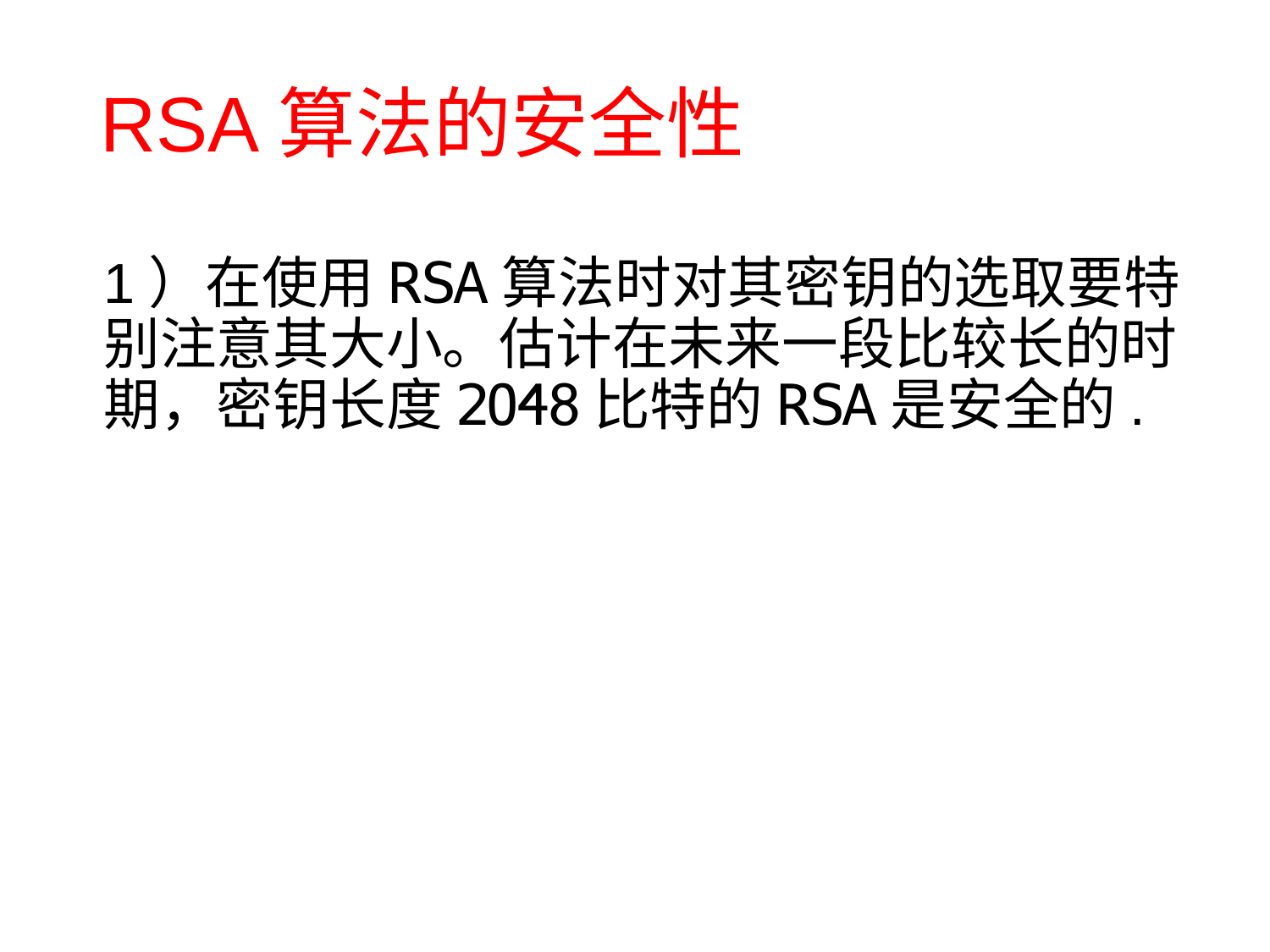

RSA算法的安全性
1）在使用RSA算法时对其密钥的选取要特别注意其大小。估计在未来一段比较长的时期，密钥长度2048比特的RSA是安全的.
38